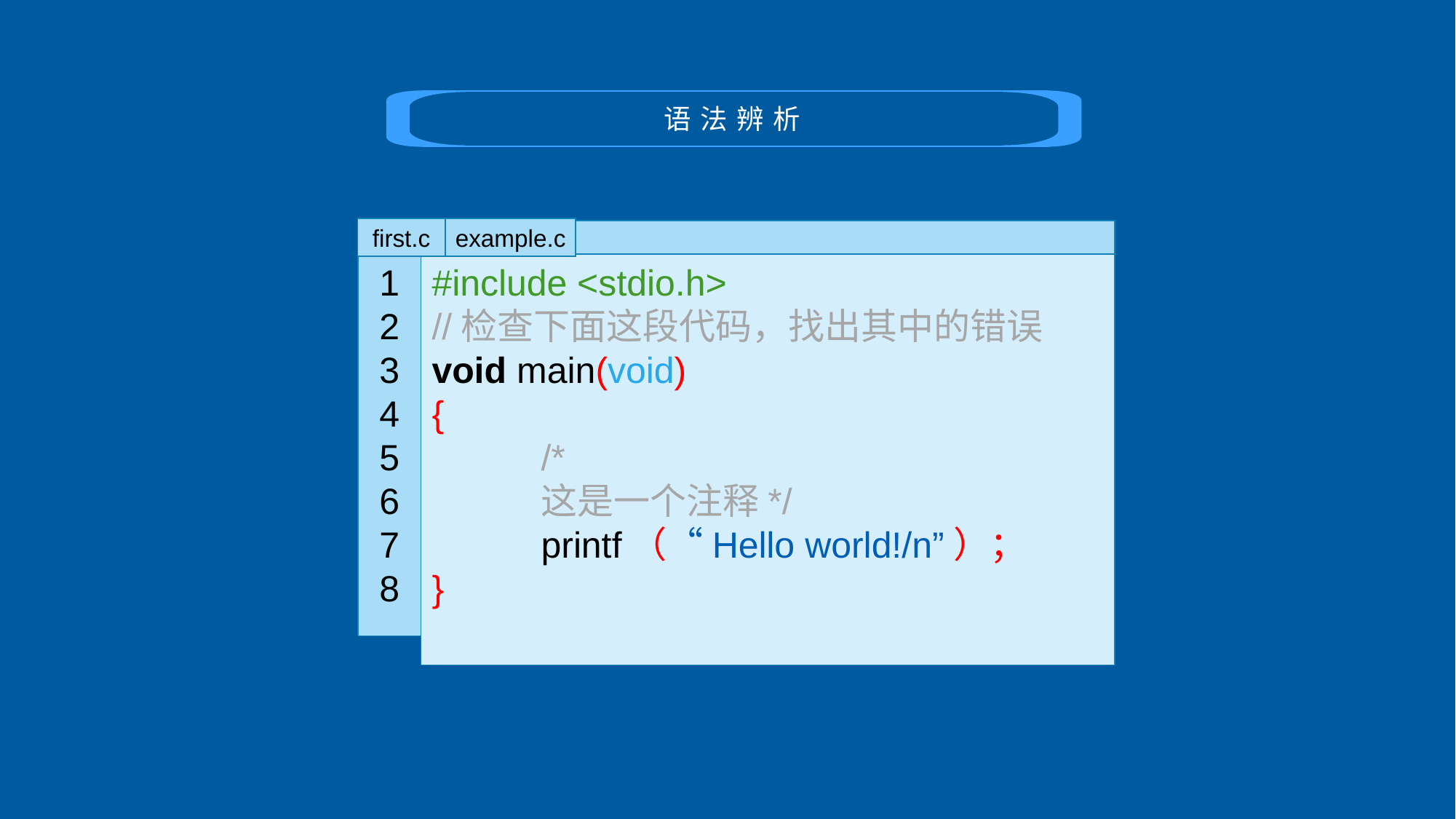

语法辨析
example.c
example.c
first.c
first.c

#include <stdio.h>

int main()
{
	/*第一个程序*/
	printf(“Hello World!\n”);
	return 0;
}

#include <stdio.h>

int main()
{
	/*第一个程序*/
	printf(“Hello World!\n”);
	return 0;
}

1
2
3
4
5
6
7
8

#include <stdio.h>
//检查下面这段代码，找出其中的错误
void main(void)
{
	/*
	这是一个注释*/
	printf（“Hello world!/n”）；
}